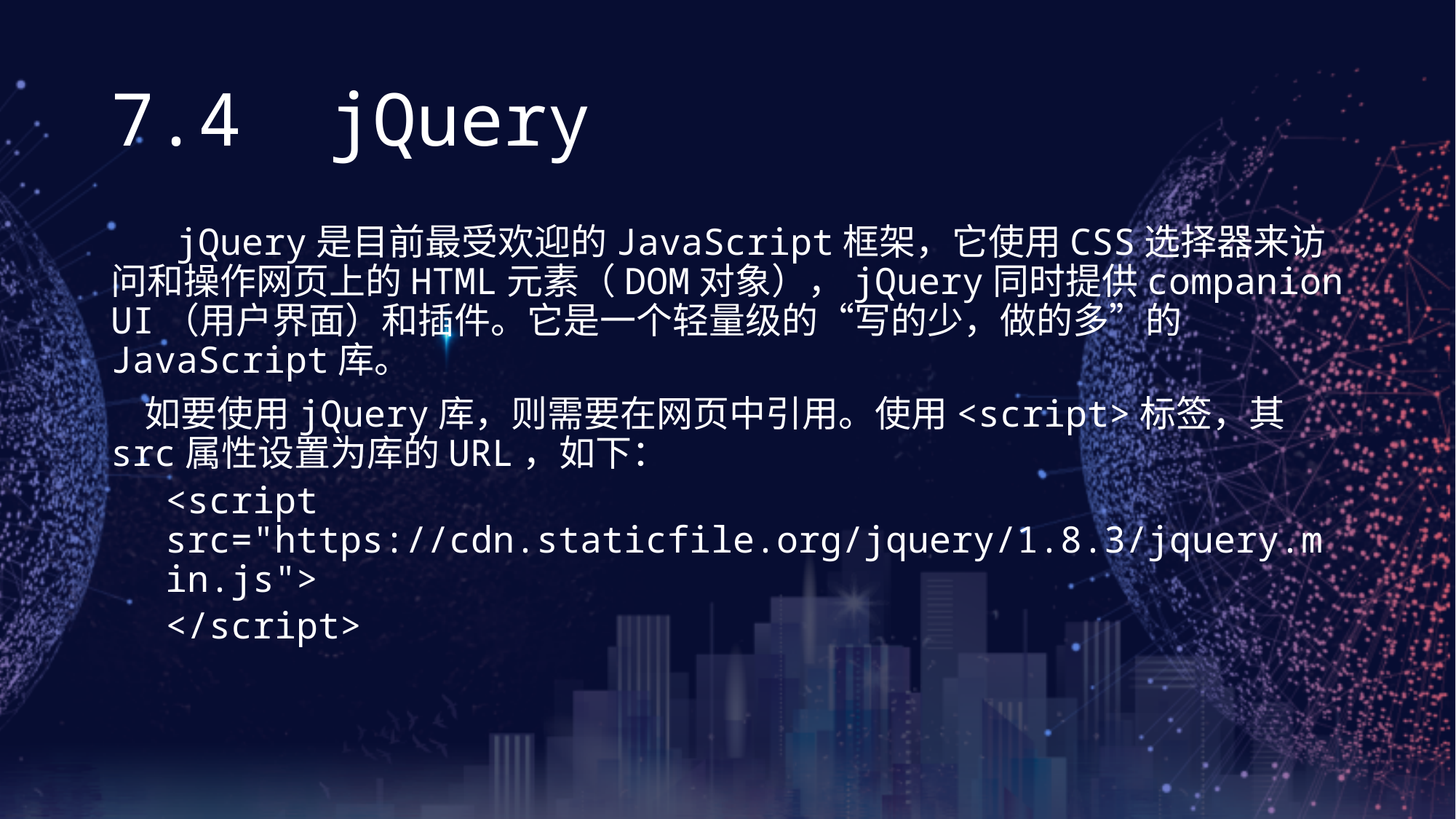

# 7.4  jQuery
   jQuery是目前最受欢迎的JavaScript框架，它使用CSS选择器来访问和操作网页上的HTML元素（DOM对象），jQuery同时提供companion UI（用户界面）和插件。它是一个轻量级的“写的少，做的多”的JavaScript库。
   如要使用jQuery库，则需要在网页中引用。使用<script>标签，其src属性设置为库的URL，如下：
<script 	src="https://cdn.staticfile.org/jquery/1.8.3/jquery.min.js">
</script>